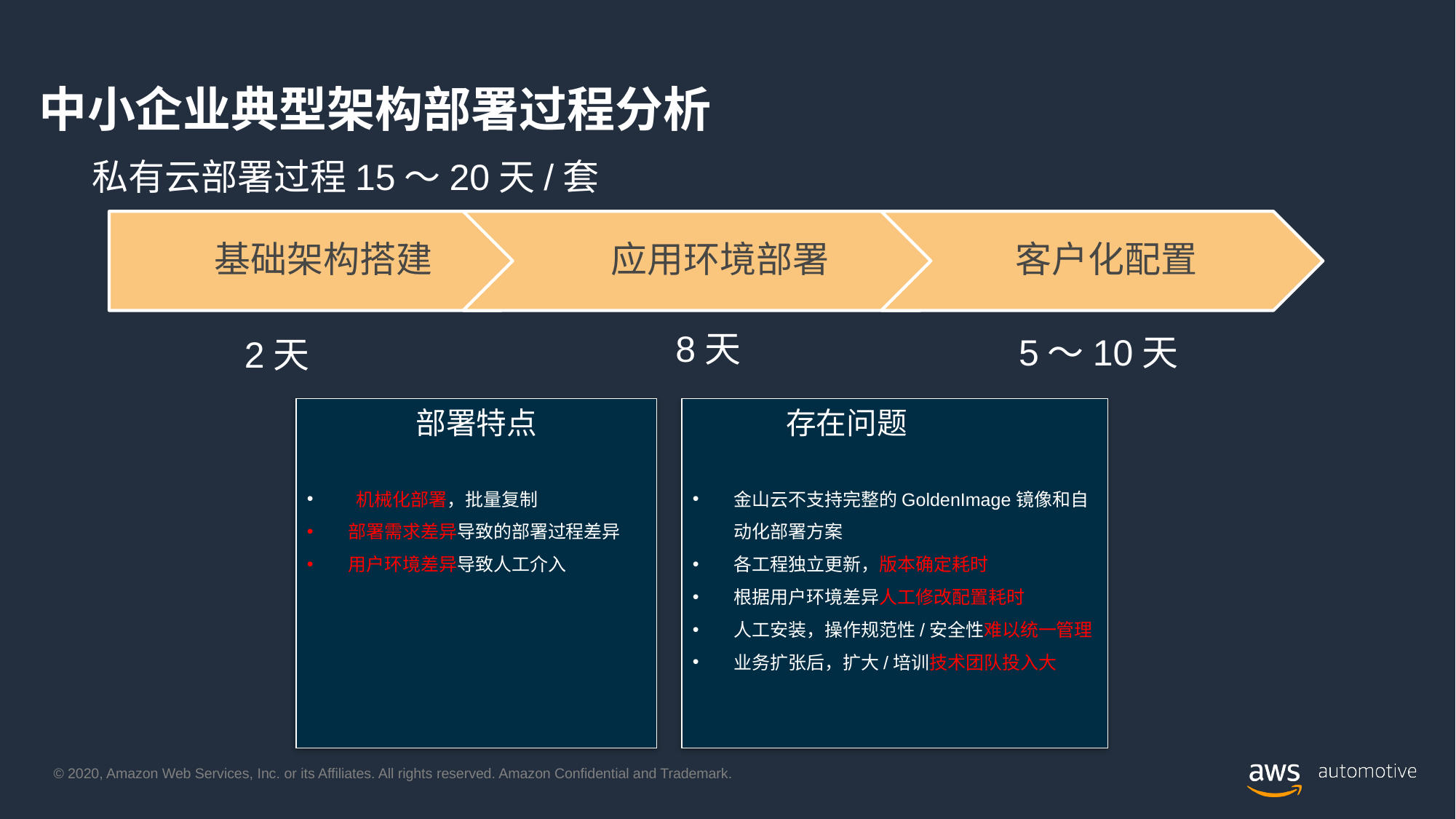

# 中小企业典型架构部署过程分析
私有云部署过程15～20天/套
基础架构搭建
应用环境部署
客户化配置
8天
5～10天
2天
部署特点

 机械化部署，批量复制
部署需求差异导致的部署过程差异
用户环境差异导致人工介入
存在问题

金山云不支持完整的GoldenImage镜像和自动化部署方案
各工程独立更新，版本确定耗时
根据用户环境差异人工修改配置耗时
人工安装，操作规范性/安全性难以统一管理
业务扩张后，扩大/培训技术团队投入大